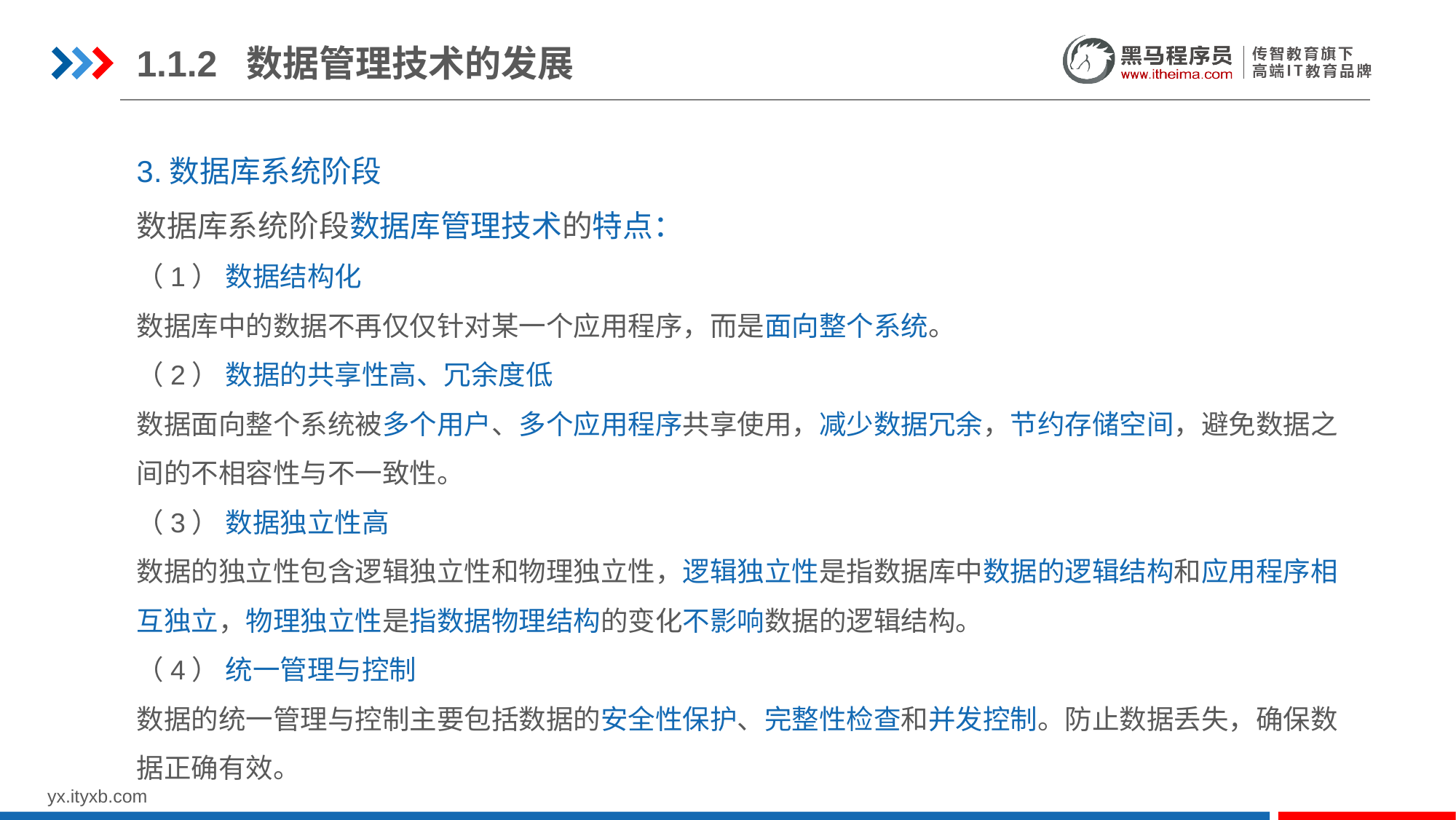

1.1.2  数据管理技术的发展
3.数据库系统阶段
数据库系统阶段数据库管理技术的特点：
（1） 数据结构化
数据库中的数据不再仅仅针对某一个应用程序，而是面向整个系统。
（2） 数据的共享性高、冗余度低
数据面向整个系统被多个用户、多个应用程序共享使用，减少数据冗余，节约存储空间，避免数据之间的不相容性与不一致性。
（3） 数据独立性高
数据的独立性包含逻辑独立性和物理独立性，逻辑独立性是指数据库中数据的逻辑结构和应用程序相互独立，物理独立性是指数据物理结构的变化不影响数据的逻辑结构。
（4） 统一管理与控制
数据的统一管理与控制主要包括数据的安全性保护、完整性检查和并发控制。防止数据丢失，确保数据正确有效。